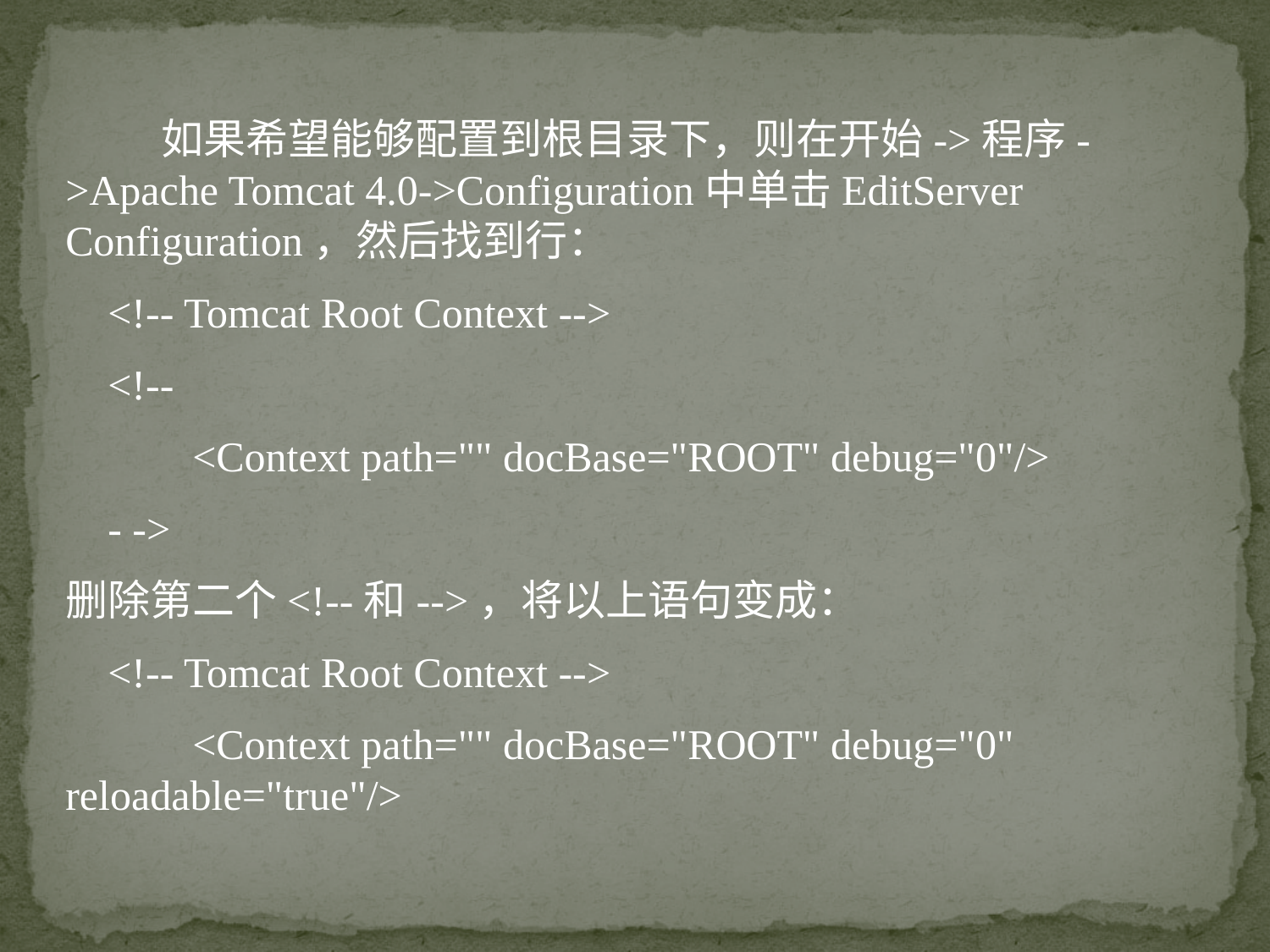

如果希望能够配置到根目录下，则在开始->程序->Apache Tomcat 4.0->Configuration中单击EditServer Configuration，然后找到行：
    <!-- Tomcat Root Context -->
    <!--
    	<Context path="" docBase="ROOT" debug="0"/>
    - ->
删除第二个<!--和-->，将以上语句变成：
    <!-- Tomcat Root Context -->
    	<Context path="" docBase="ROOT" debug="0" reloadable="true"/>